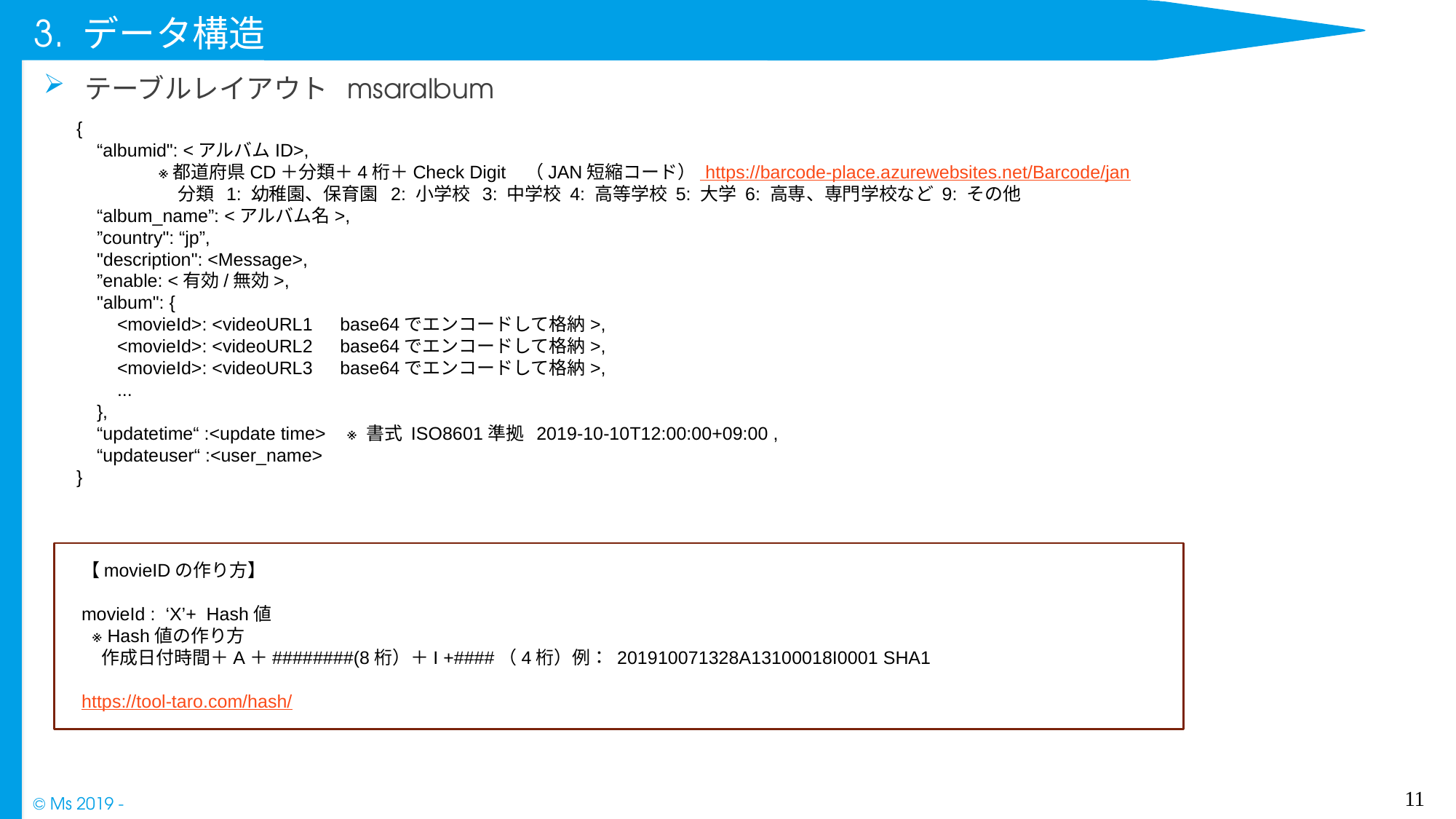

# 3. データ構造
テーブルレイアウト  msaralbum
{
    “albumid": <アルバムID>,
                ※都道府県CD＋分類＋4桁＋Check Digit   （JAN短縮コード） https://barcode-place.azurewebsites.net/Barcode/jan
                   分類  1: 幼稚園、保育園  2: 小学校  3: 中学校 4: 高等学校 5: 大学 6: 高専、専門学校など 9: その他
    “album_name”: <アルバム名>,
    ”country": “jp”,
    "description": <Message>,
    ”enable: <有効/無効>,
    "album": {
        <movieId>: <videoURL1　base64でエンコードして格納>,
        <movieId>: <videoURL2　base64でエンコードして格納>,
        <movieId>: <videoURL3　base64でエンコードして格納>,
        ...
    },
    “updatetime“ :<update time>    ※ 書式 ISO8601準拠  2019-10-10T12:00:00+09:00 ,
    “updateuser“ :<user_name>
}

【movieIDの作り方】
movieId :  ‘X’+  Hash値
  ※ Hash値の作り方
     作成日付時間＋A＋########(8桁）＋I +####（4桁）例： 201910071328A13100018I0001 SHA1
https://tool-taro.com/hash/
11